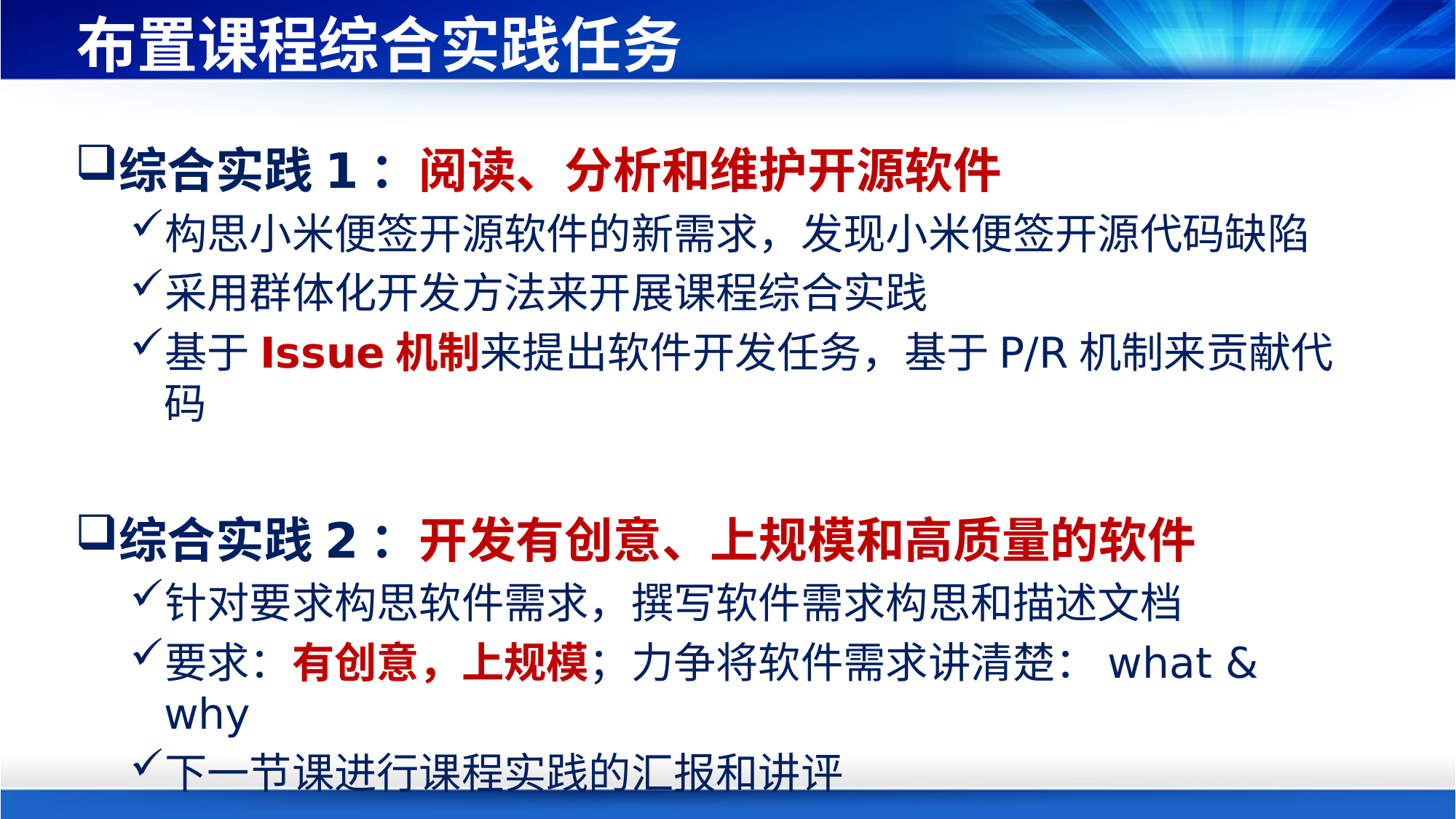

# 布置课程综合实践任务
综合实践1：阅读、分析和维护开源软件
构思小米便签开源软件的新需求，发现小米便签开源代码缺陷
采用群体化开发方法来开展课程综合实践
基于Issue机制来提出软件开发任务，基于P/R机制来贡献代码

综合实践2：开发有创意、上规模和高质量的软件
针对要求构思软件需求，撰写软件需求构思和描述文档
要求：有创意，上规模；力争将软件需求讲清楚：what & why
下一节课进行课程实践的汇报和讲评